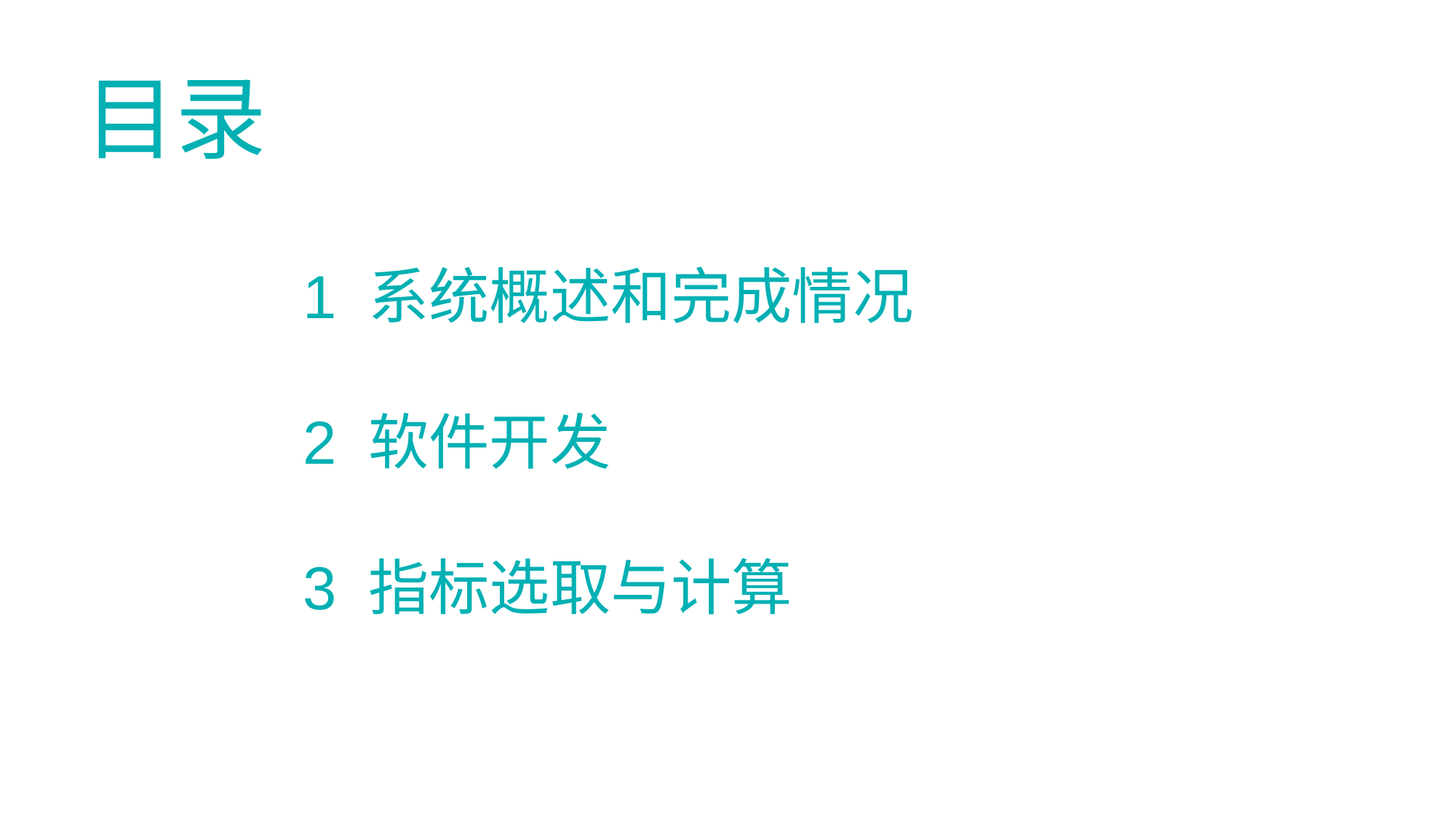

目录

1 系统概述和完成情况

2 软件开发

3 指标选取与计算